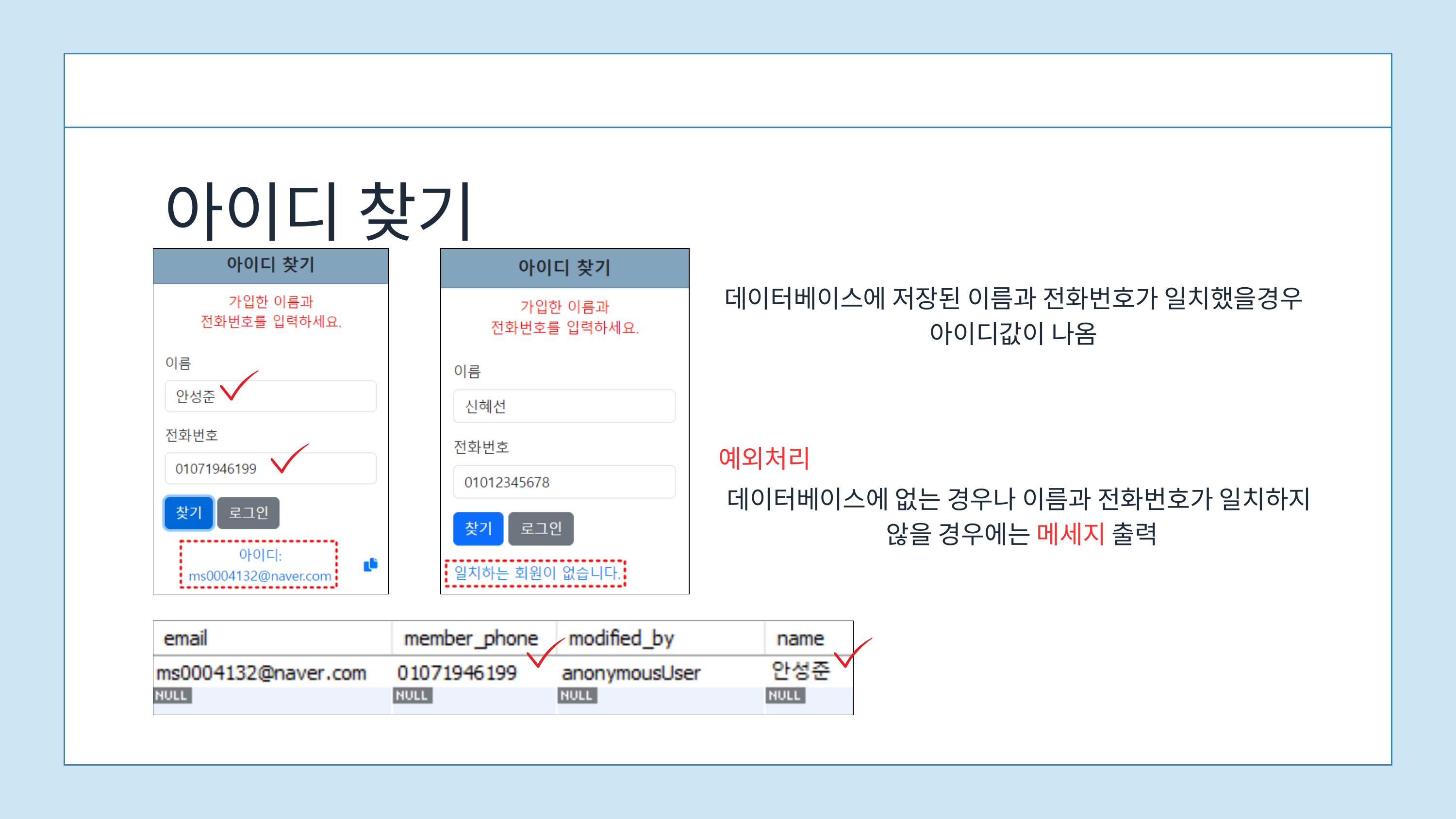

아이디 찾기

데이터베이스에 저장된 이름과 전화번호가 일치했을경우
아이디값이 나옴

예외처리

데이터베이스에 없는 경우나 이름과 전화번호가 일치하지
않을 경우에는 메세지 출력